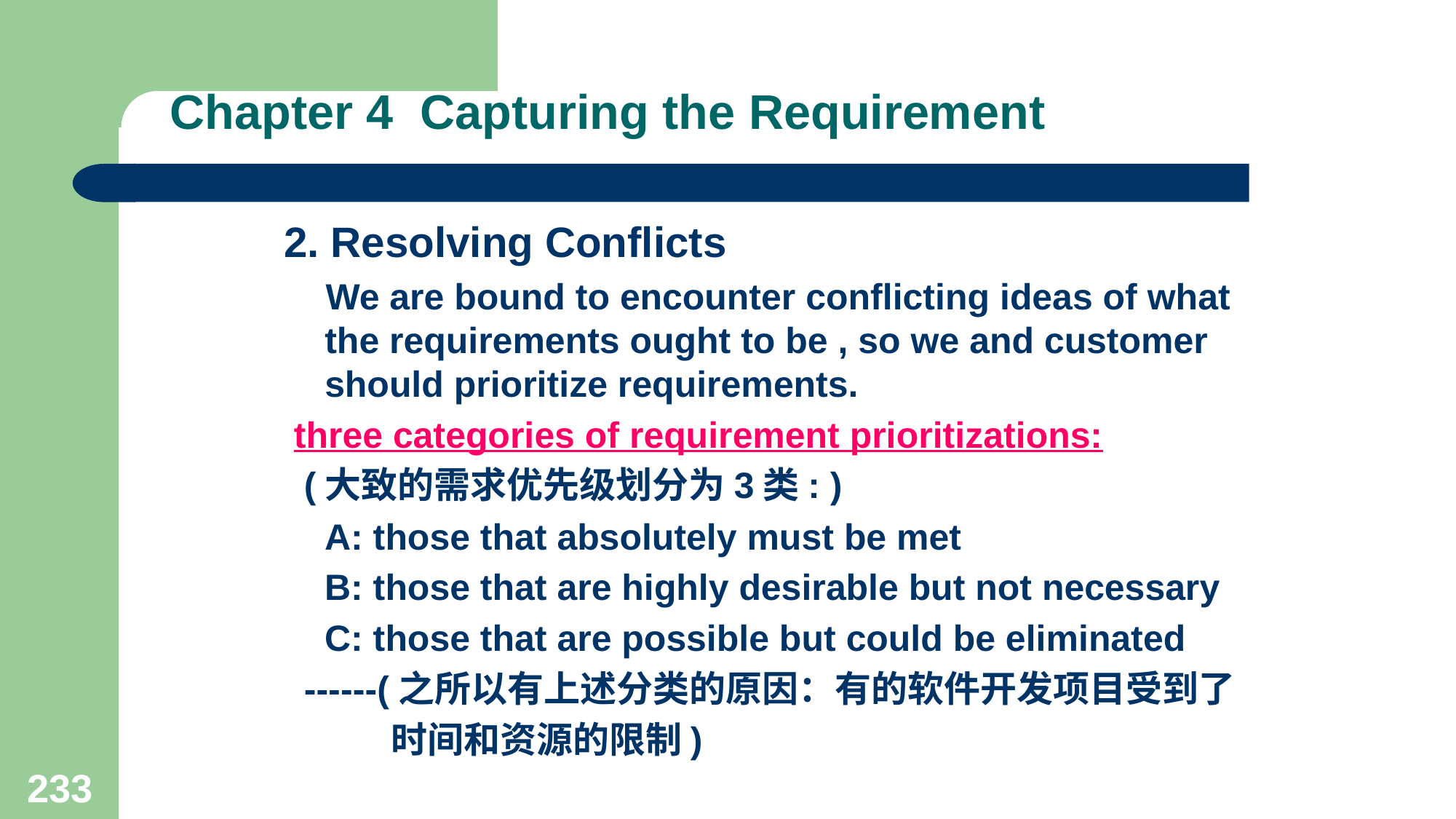

# Chapter 4  Capturing the Requirement
2. Resolving Conflicts
     We are bound to encounter conflicting ideas of what the requirements ought to be , so we and customer should prioritize requirements.
 three categories of requirement prioritizations:
  (大致的需求优先级划分为3类: )
    A: those that absolutely must be met
    B: those that are highly desirable but not necessary
    C: those that are possible but could be eliminated
  ------(之所以有上述分类的原因：有的软件开发项目受到了
            时间和资源的限制)

233